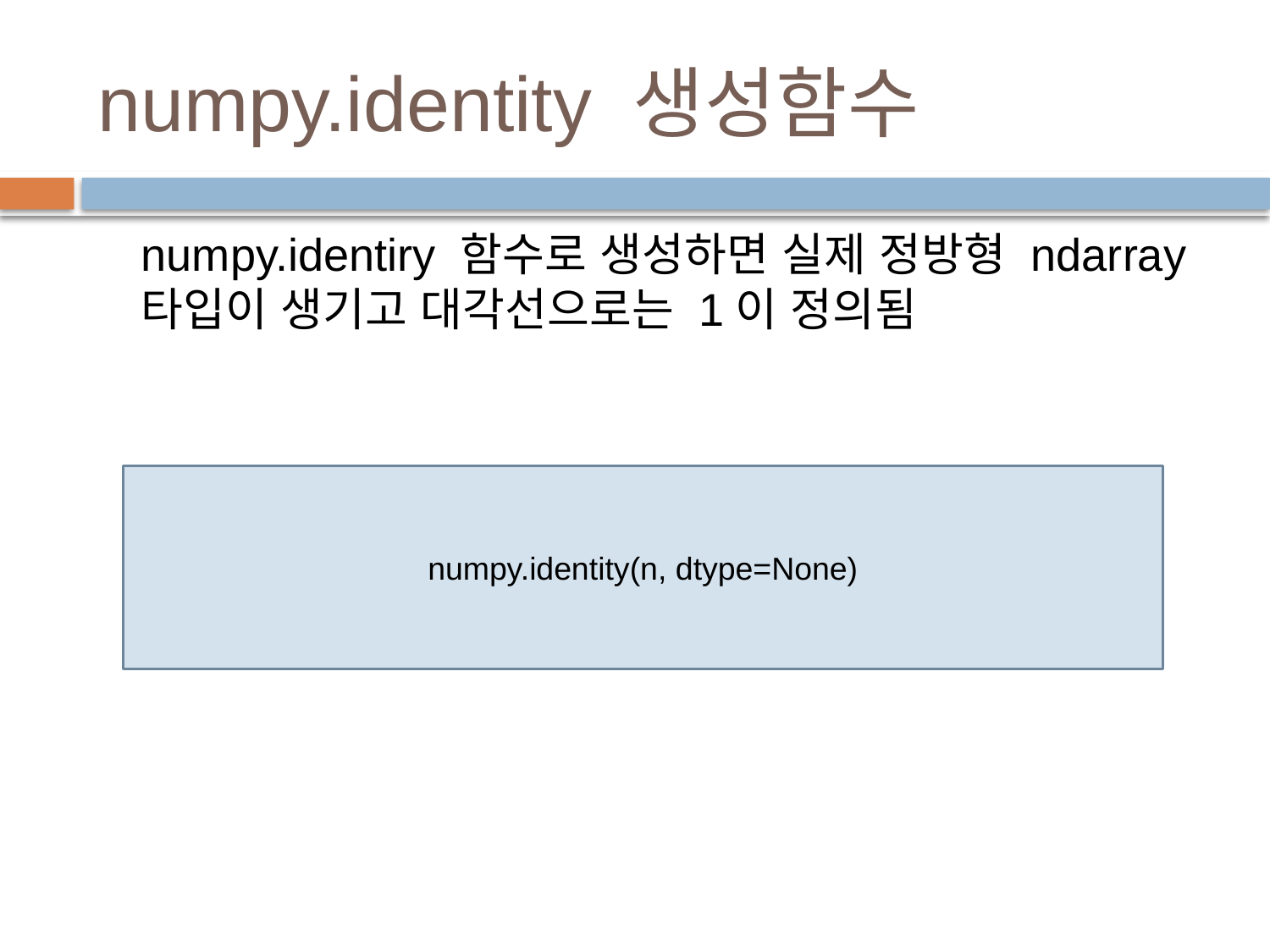

# numpy.identity 생성함수
numpy.identiry 함수로 생성하면 실제 정방형 ndarray 타입이 생기고 대각선으로는 1이 정의됨

numpy.identity(n, dtype=None)